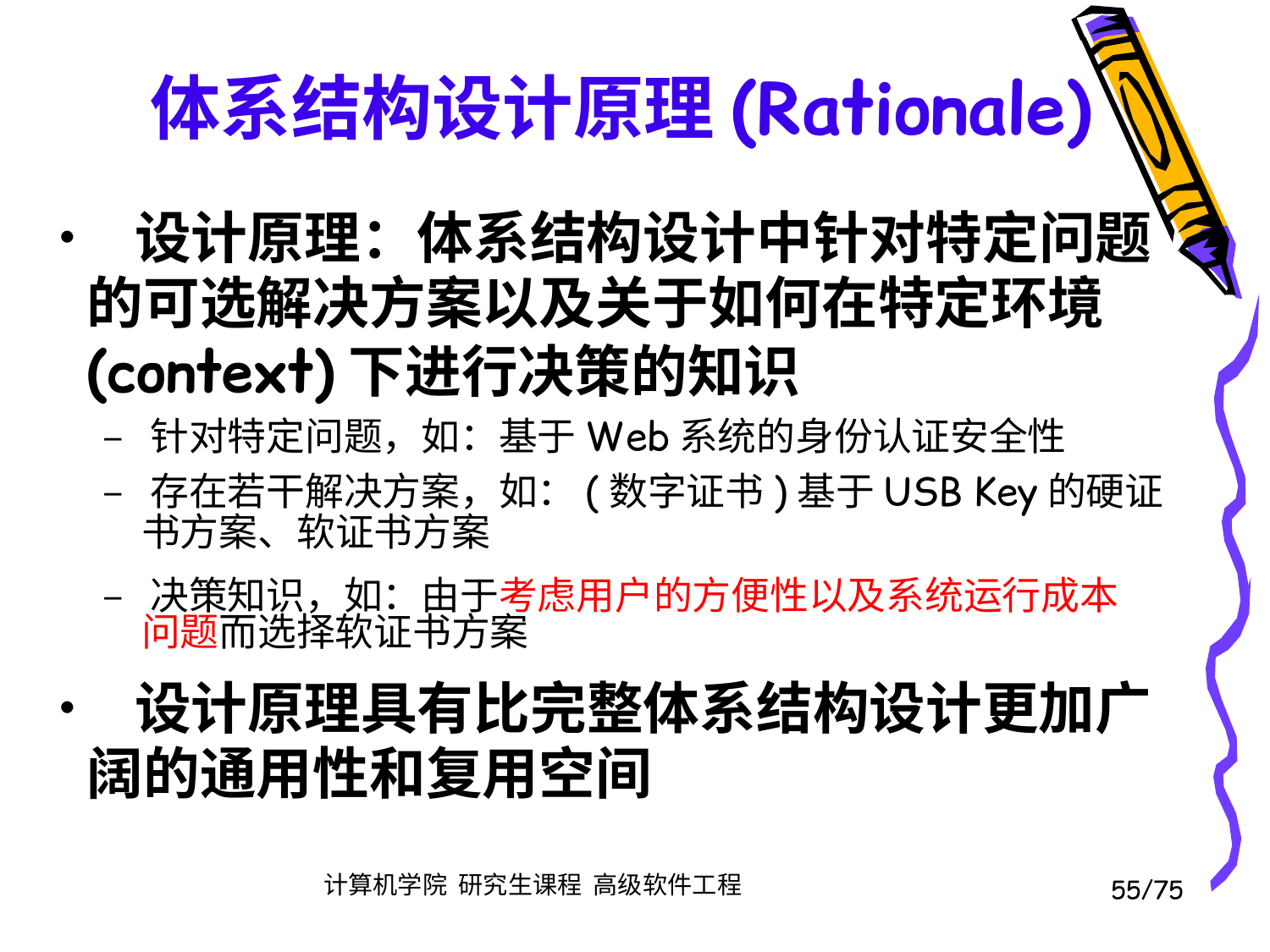

体系结构设计原理(Rationale)

•  设计原理：体系结构设计中针对特定问题
	的可选解决方案以及关于如何在特定环境
	(context)下进行决策的知识
		–  针对特定问题，如：基于Web系统的身份认证安全性
		–  存在若干解决方案，如：(数字证书)基于USB Key的硬证
			书方案、软证书方案
		–  决策知识，如：由于考虑用户的方便性以及系统运行成本
			问题而选择软证书方案
•  设计原理具有比完整体系结构设计更加广
	阔的通用性和复用空间

55/75
计算机学院  研究生课程  高级软件工程